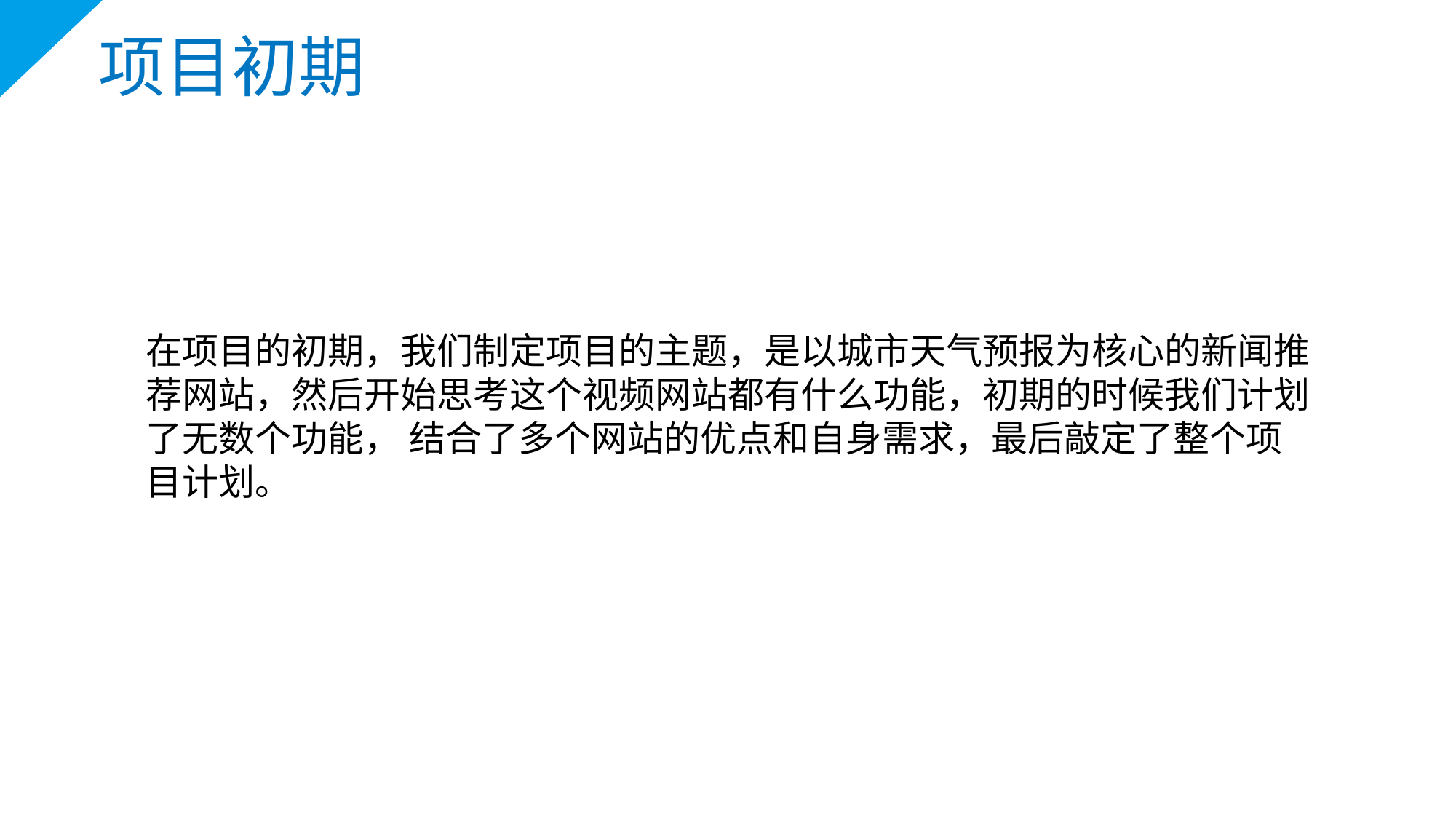

项目初期
在项目的初期，我们制定项目的主题，是以城市天气预报为核心的新闻推荐网站，然后开始思考这个视频网站都有什么功能，初期的时候我们计划了无数个功能， 结合了多个网站的优点和自身需求，最后敲定了整个项目计划。